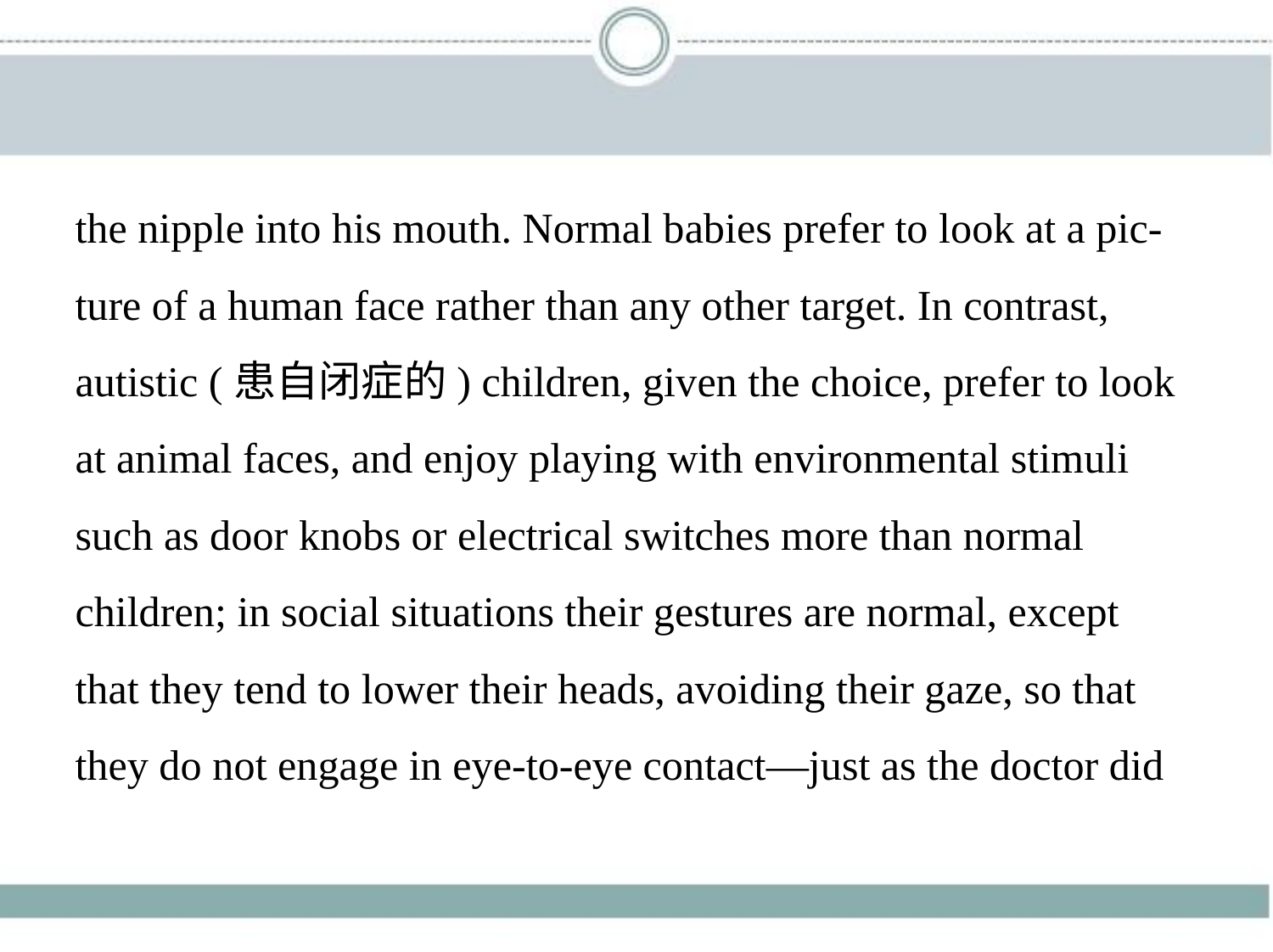

the nipple into his mouth. Normal babies prefer to look at a pic-
ture of a human face rather than any other target. In contrast,
autistic (患自闭症的) children, given the choice, prefer to look
at animal faces, and enjoy playing with environmental stimuli
such as door knobs or electrical switches more than normal
children; in social situations their gestures are normal, except
that they tend to lower their heads, avoiding their gaze, so that
they do not engage in eye-to-eye contact—just as the doctor did